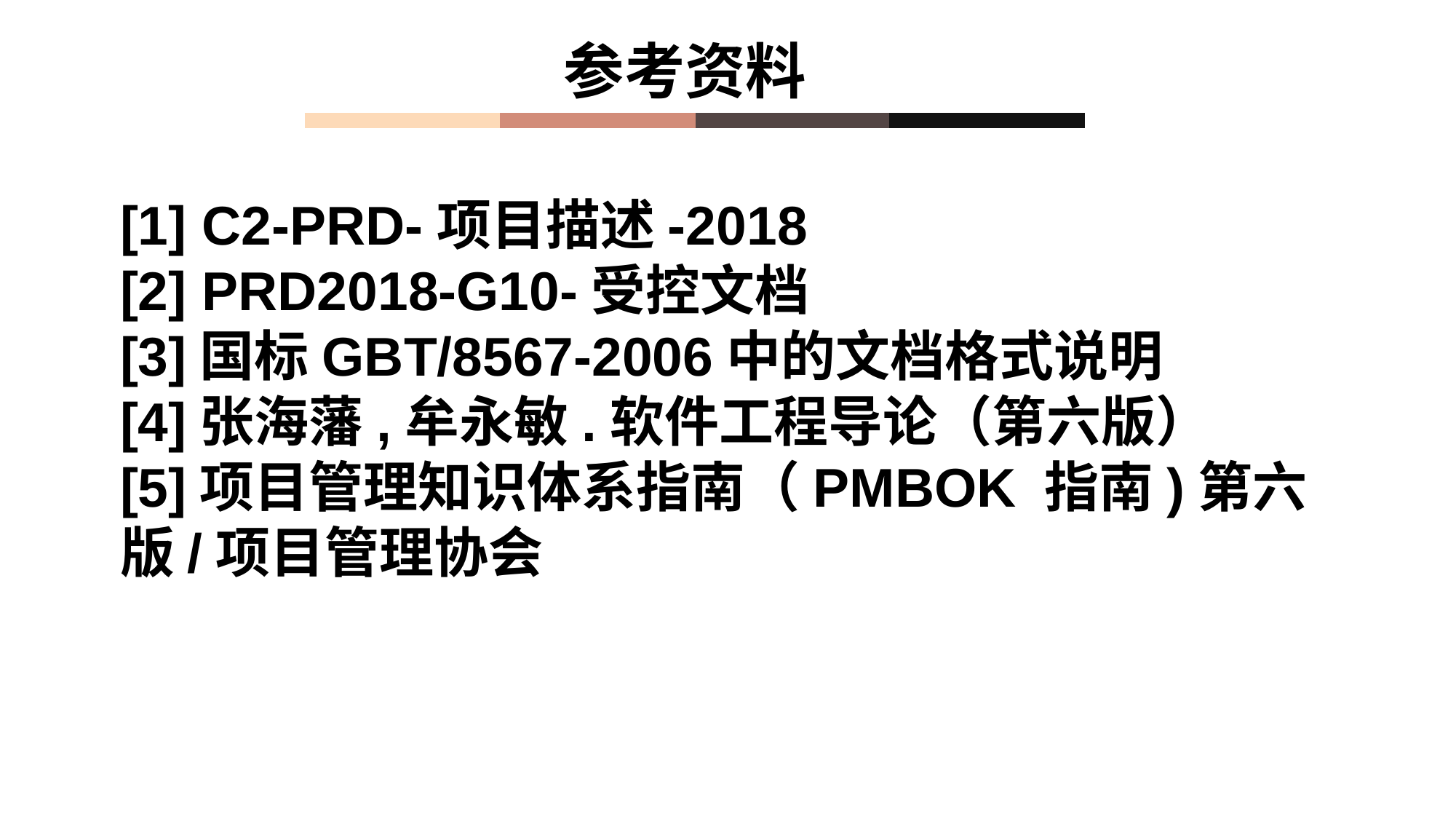

参考资料
[1] C2-PRD-项目描述-2018
[2] PRD2018-G10-受控文档
[3]国标GBT/8567-2006中的文档格式说明
[4]张海藩,牟永敏.软件工程导论（第六版）
[5]项目管理知识体系指南（PMBOK 指南)第六版/项目管理协会